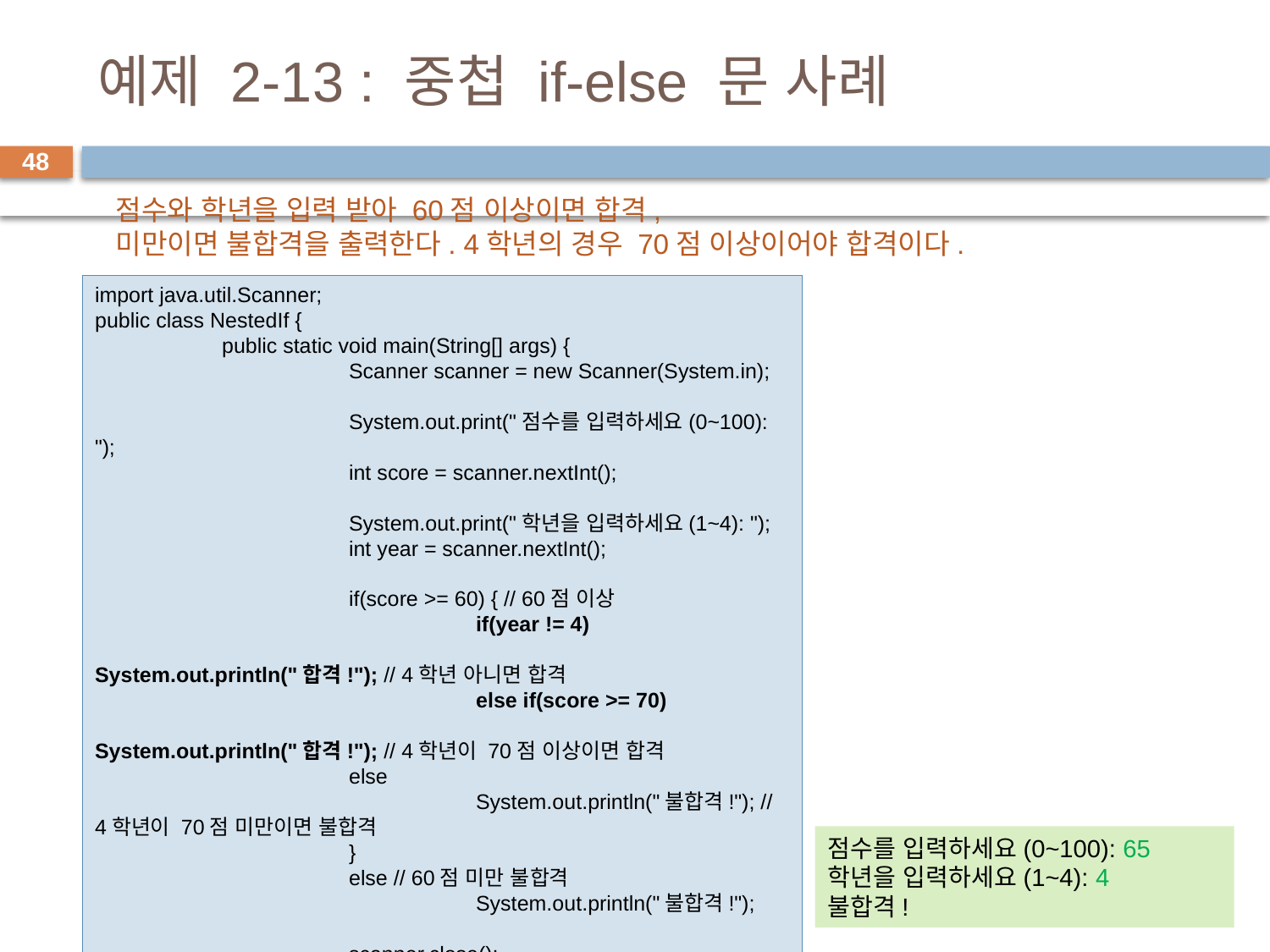

# 예제 2-13 : 중첩 if-else 문 사례
48
점수와 학년을 입력 받아 60점 이상이면 합격,
미만이면 불합격을 출력한다. 4학년의 경우 70점 이상이어야 합격이다.
import java.util.Scanner;
public class NestedIf {
	public static void main(String[] args) {
		Scanner scanner = new Scanner(System.in);

		System.out.print("점수를 입력하세요(0~100): ");
		int score = scanner.nextInt();

		System.out.print("학년을 입력하세요(1~4): ");
		int year = scanner.nextInt();

		if(score >= 60) { // 60점 이상
			if(year != 4)
				System.out.println("합격!"); // 4학년 아니면 합격
			else if(score >= 70)
				System.out.println("합격!"); // 4학년이 70점 이상이면 합격
		else
			System.out.println("불합격!"); // 4학년이 70점 미만이면 불합격
		}
		else // 60점 미만 불합격
			System.out.println("불합격!");

		scanner.close();
	}
}
점수를 입력하세요(0~100): 65
학년을 입력하세요(1~4): 4
불합격!